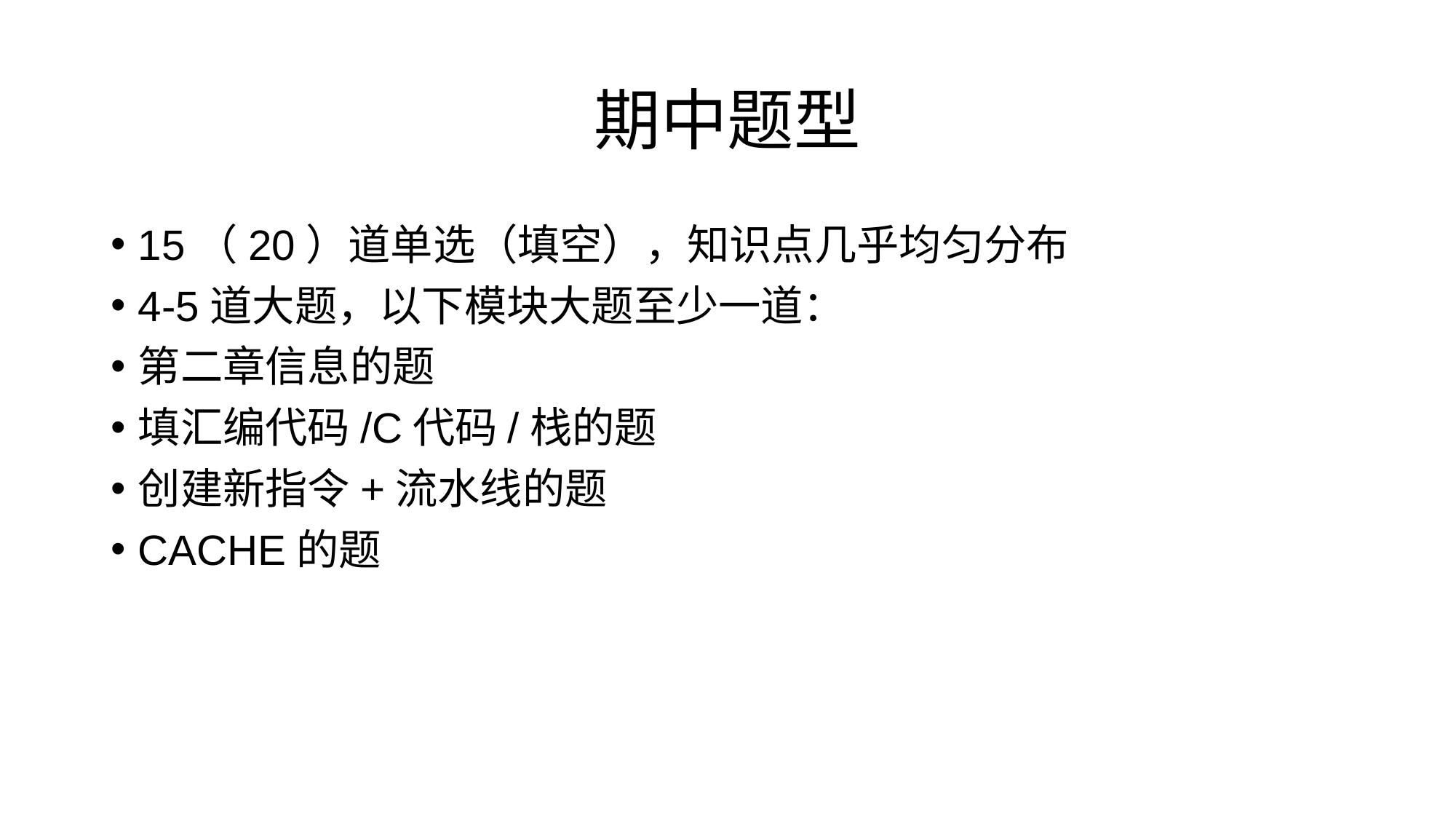

# 期中题型
15（20）道单选（填空），知识点几乎均匀分布
4-5道大题，以下模块大题至少一道：
第二章信息的题
填汇编代码/C代码/栈的题
创建新指令+流水线的题
CACHE的题